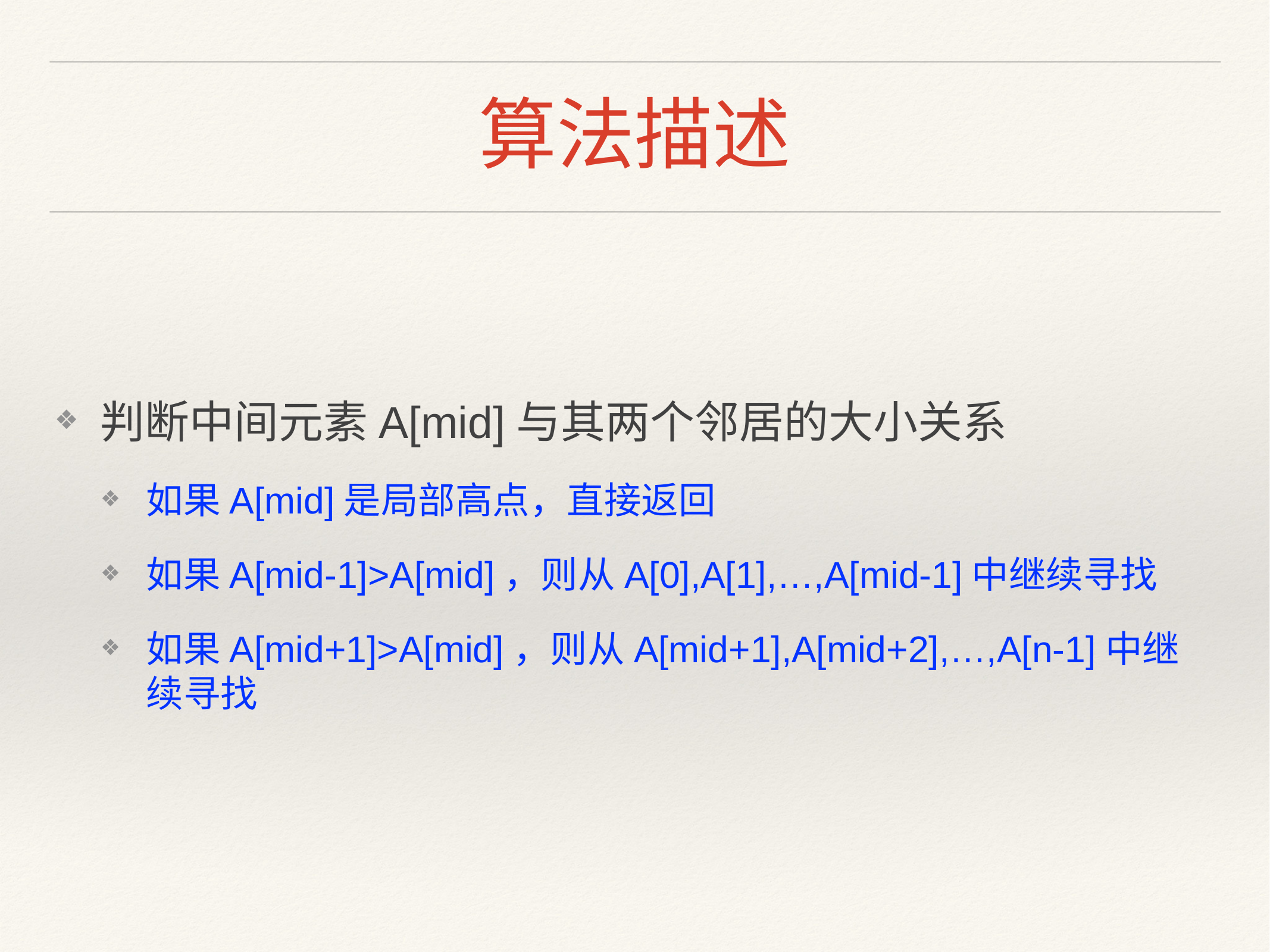

# 算法描述
判断中间元素A[mid]与其两个邻居的大小关系
如果A[mid]是局部高点，直接返回
如果A[mid-1]>A[mid]，则从A[0],A[1],…,A[mid-1]中继续寻找
如果A[mid+1]>A[mid]，则从A[mid+1],A[mid+2],…,A[n-1]中继续寻找